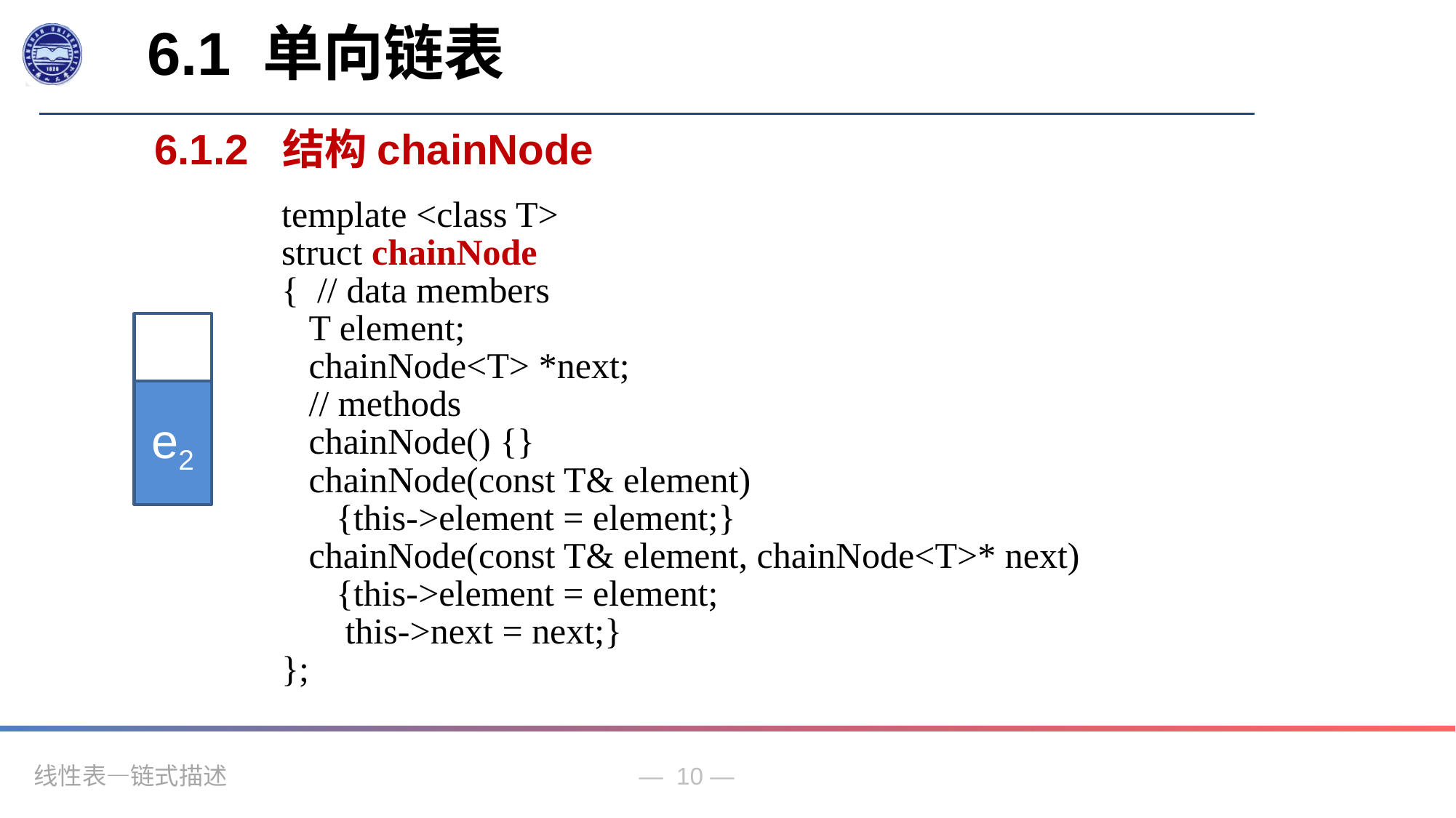

6.1 单向链表
6.1.2  结构chainNode
template <class T>
struct chainNode
{  // data members
   T element;
   chainNode<T> *next;
   // methods
   chainNode() {}
   chainNode(const T& element)
      {this->element = element;}
   chainNode(const T& element, chainNode<T>* next)
      {this->element = element;
       this->next = next;}
};

e2